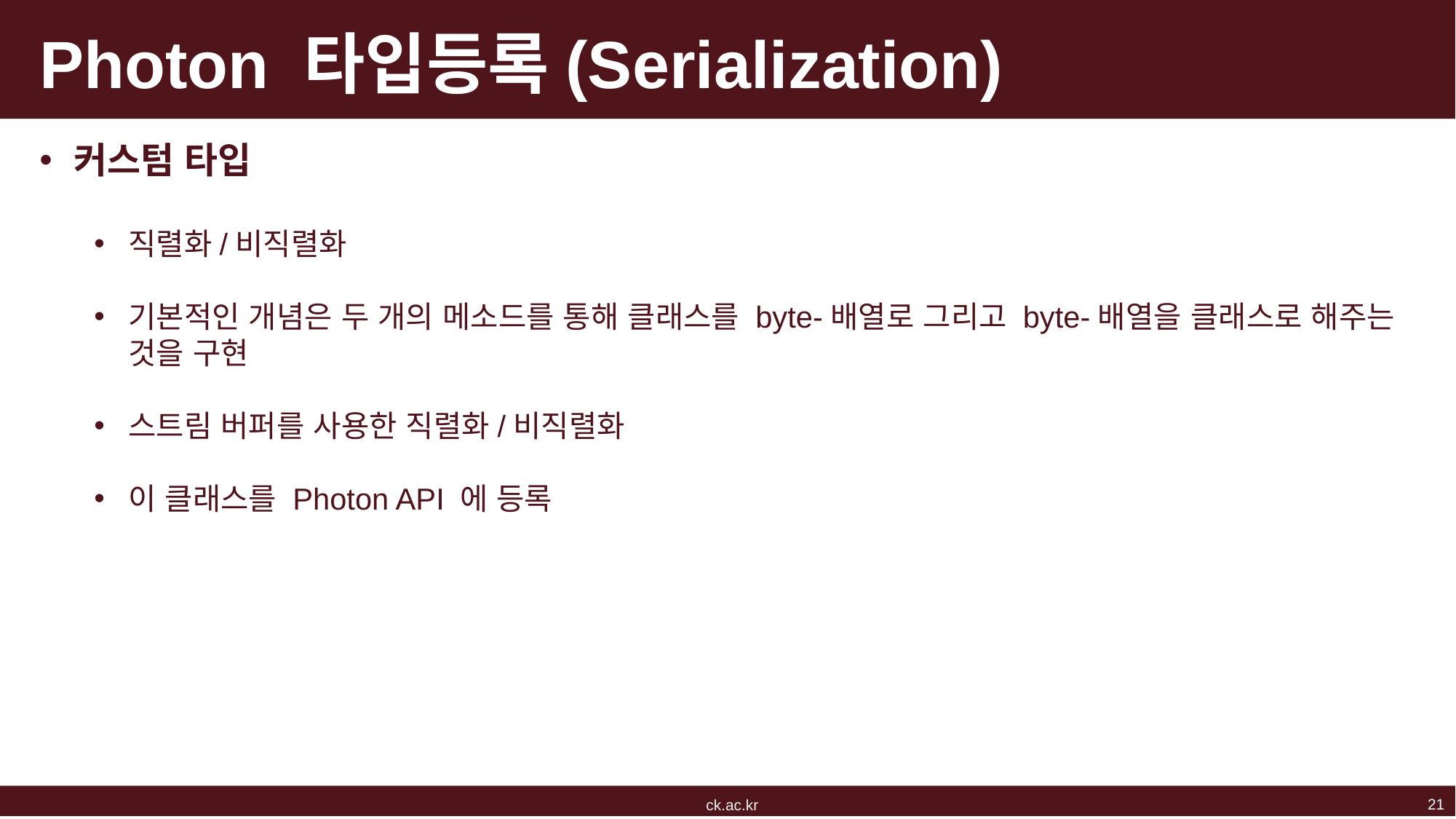

# Photon 타입등록(Serialization)
커스텀 타입

직렬화/비직렬화

기본적인 개념은 두 개의 메소드를 통해 클래스를 byte-배열로 그리고 byte-배열을 클래스로 해주는 것을 구현

스트림 버퍼를 사용한 직렬화/비직렬화

이 클래스를 Photon API 에 등록

21
ck.ac.kr